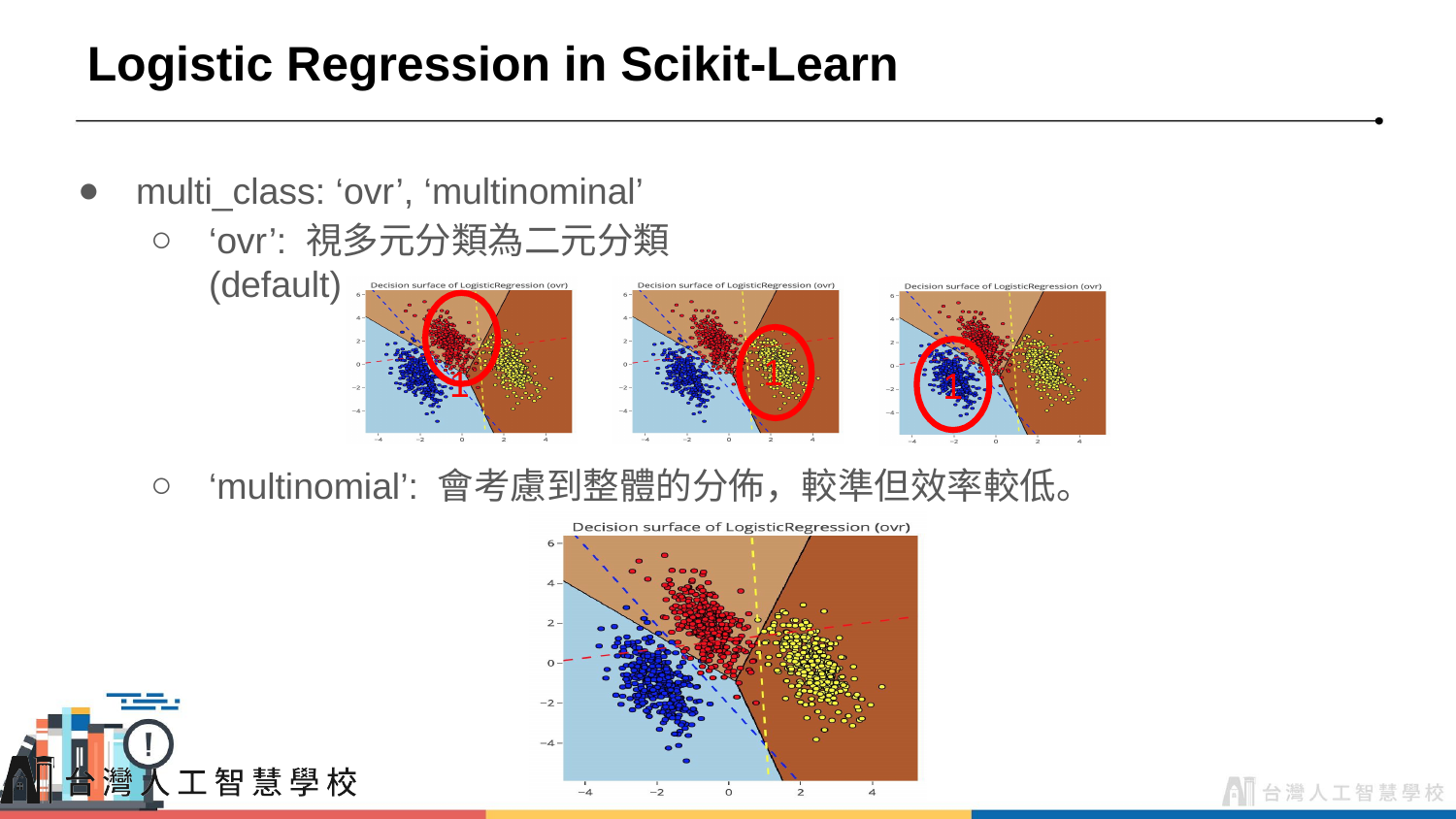

# Logistic Regression in Scikit-Learn
multi_class: ‘ovr’, ‘multinominal’
‘ovr’: 視多元分類為二元分類 (default)

1

1
1
‘multinomial’: 會考慮到整體的分佈，較準但效率較低。